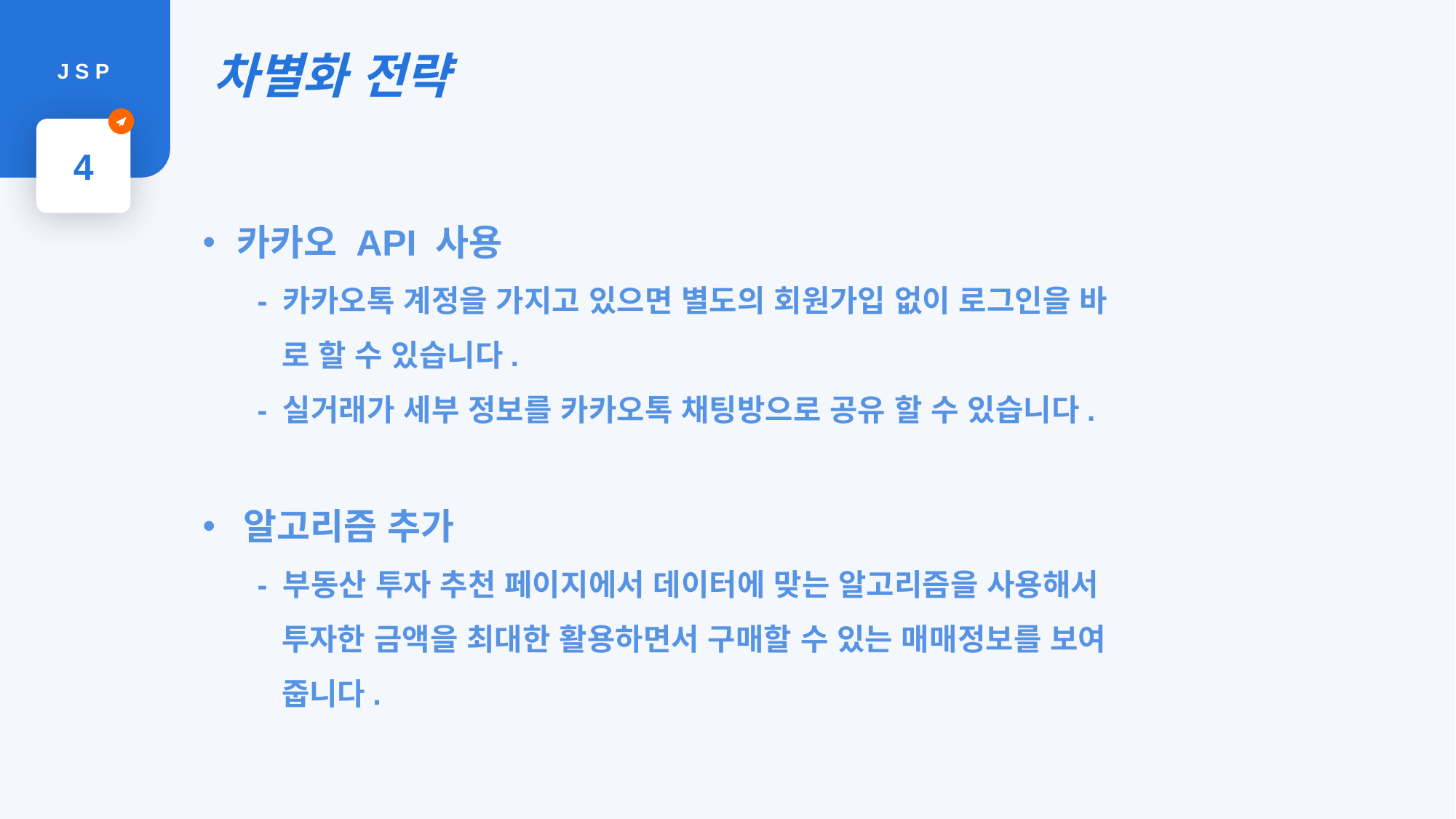

차별화 전략
J S P

4
카카오 API 사용
- 카카오톡 계정을 가지고 있으면 별도의 회원가입 없이 로그인을 바
  로 할 수 있습니다.
- 실거래가 세부 정보를 카카오톡 채팅방으로 공유 할 수 있습니다.

알고리즘 추가
- 부동산 투자 추천 페이지에서 데이터에 맞는 알고리즘을 사용해서
  투자한 금액을 최대한 활용하면서 구매할 수 있는 매매정보를 보여
  줍니다.